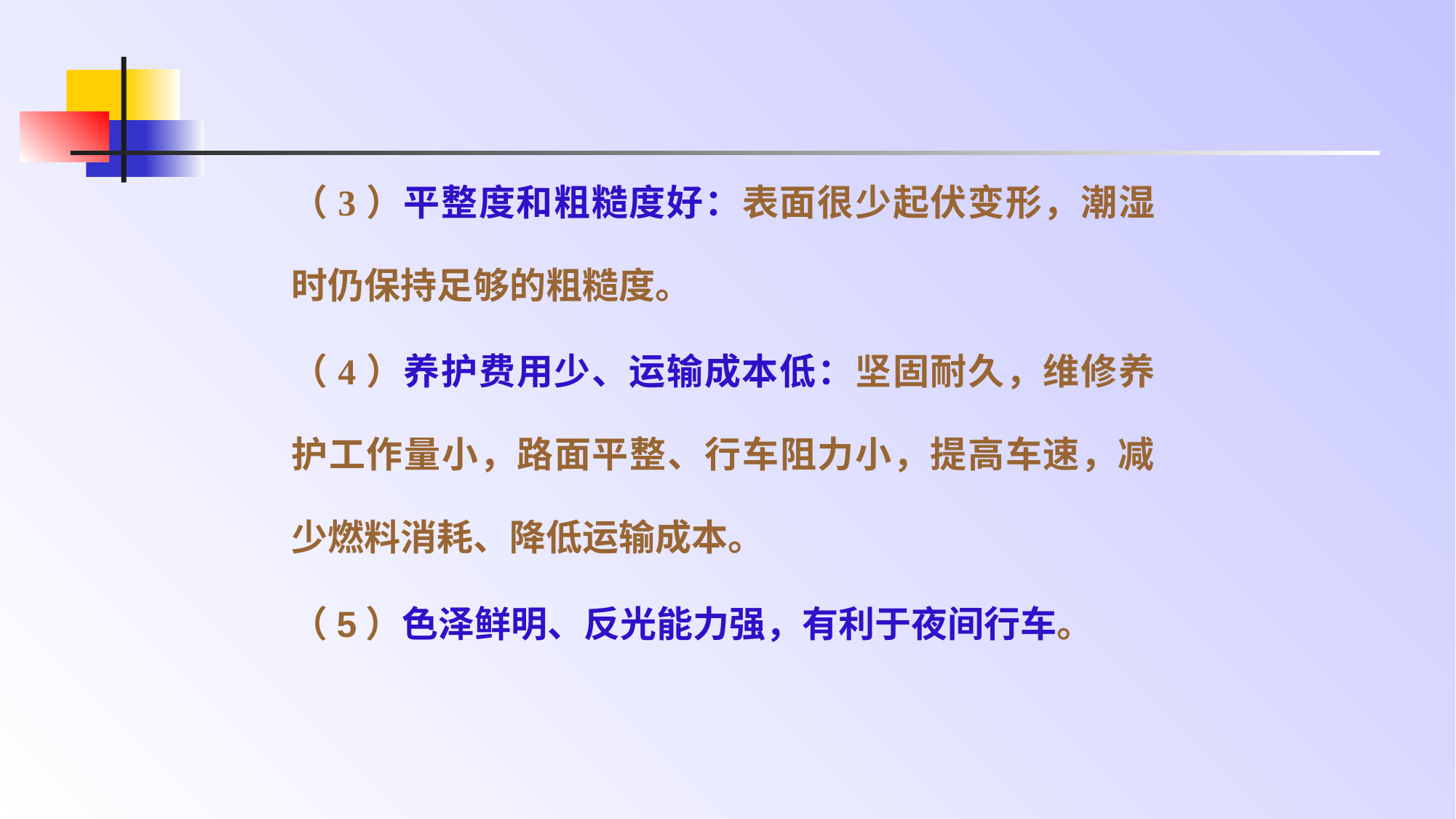

（3）平整度和粗糙度好：表面很少起伏变形，潮湿时仍保持足够的粗糙度。
（4）养护费用少、运输成本低：坚固耐久，维修养护工作量小，路面平整、行车阻力小，提高车速，减少燃料消耗、降低运输成本。
（5）色泽鲜明、反光能力强，有利于夜间行车。